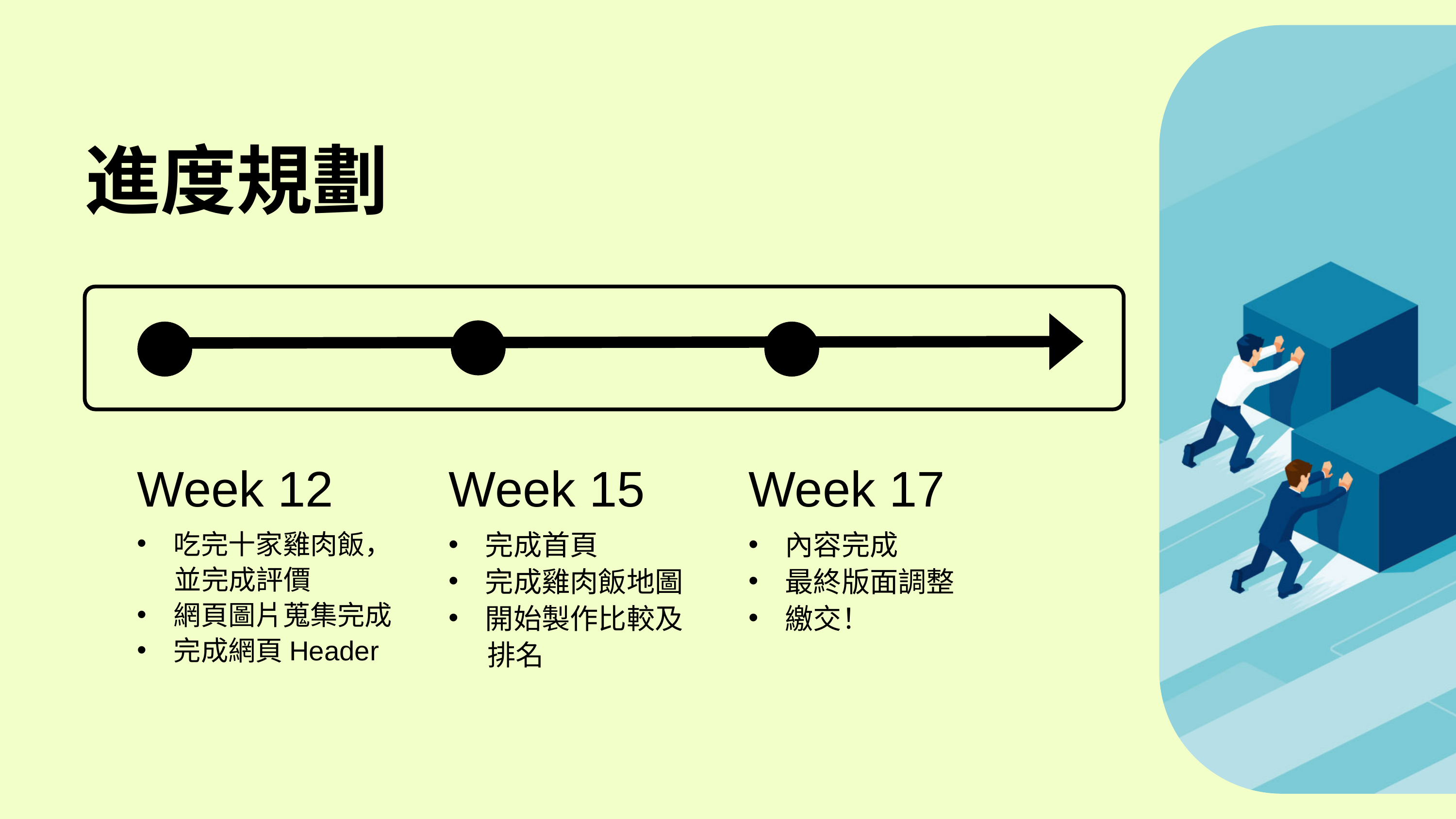

進度規劃

Week 12
吃完十家雞肉飯，
     並完成評價
網頁圖片蒐集完成
完成網頁Header
Week 15
完成首頁
完成雞肉飯地圖
開始製作比較及
     排名
Week 17
內容完成
最終版面調整
繳交！